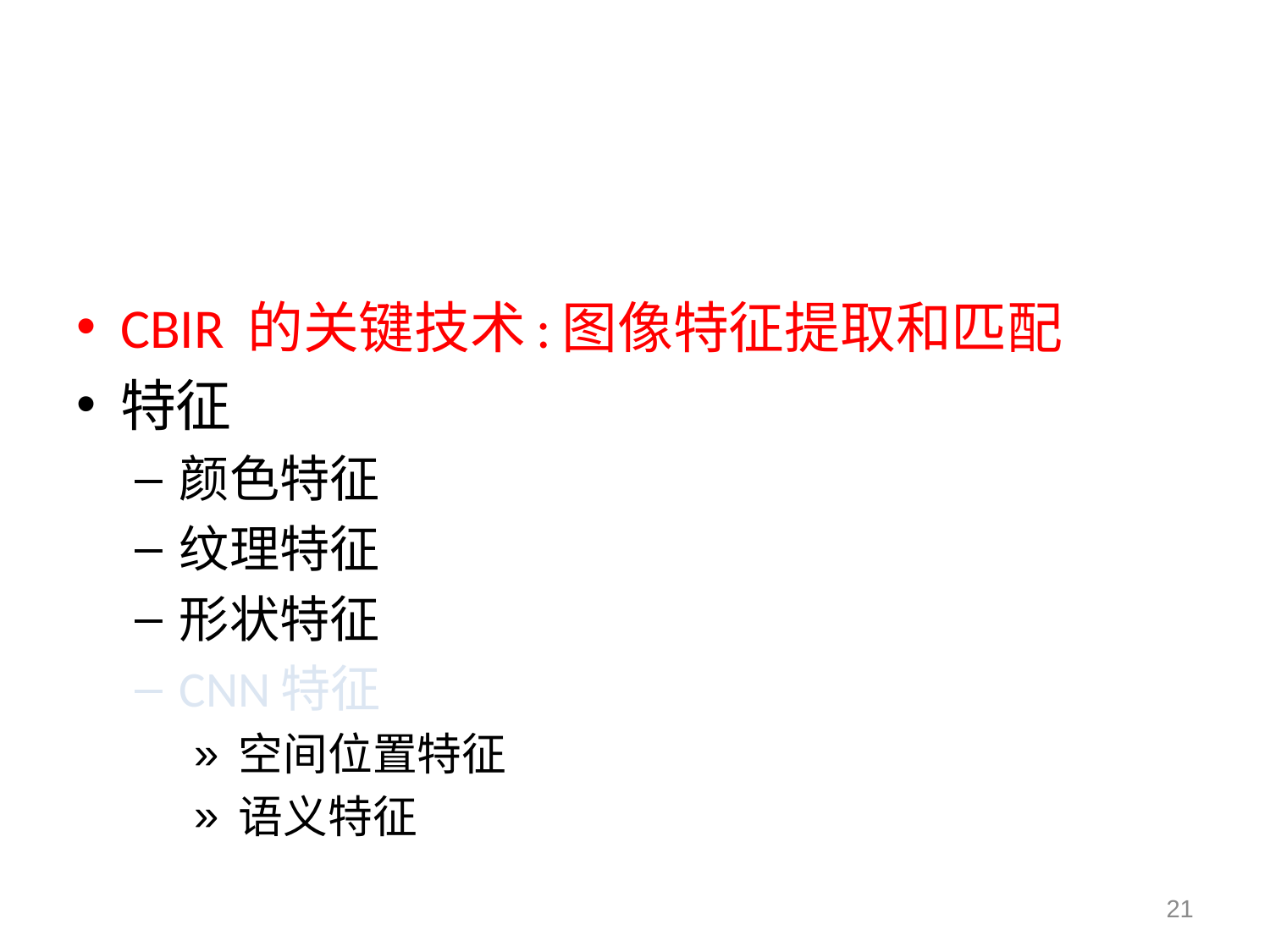

#
CBIR 的关键技术:图像特征提取和匹配
特征
颜色特征
纹理特征
形状特征
CNN特征
空间位置特征
语义特征

21